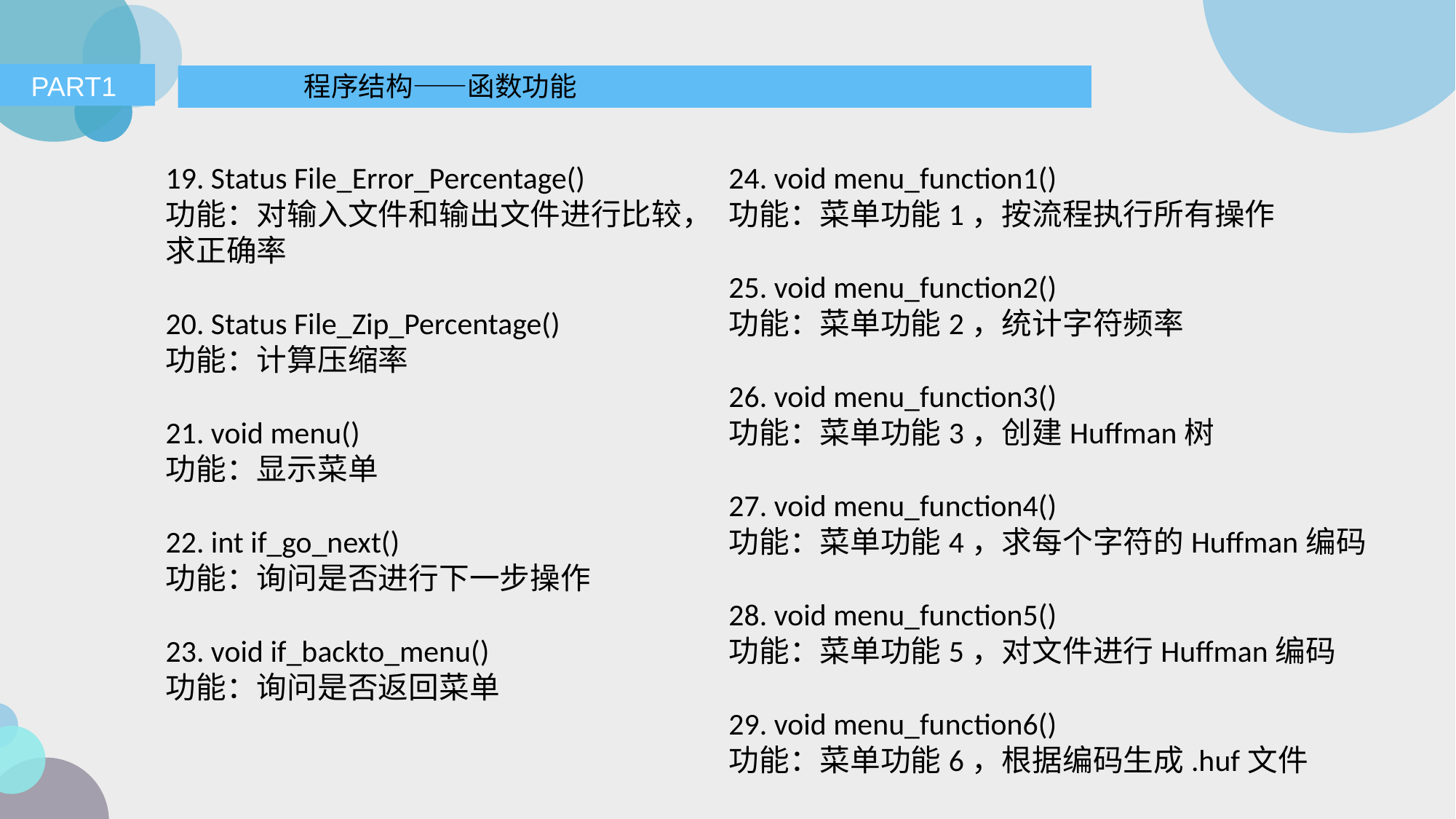

PART1
程序结构——函数功能

19. Status File_Error_Percentage()
功能：对输入文件和输出文件进行比较，求正确率

20. Status File_Zip_Percentage()
功能：计算压缩率

21. void menu()
功能：显示菜单

22. int if_go_next()
功能：询问是否进行下一步操作

23. void if_backto_menu()
功能：询问是否返回菜单
24. void menu_function1()
功能：菜单功能1，按流程执行所有操作

25. void menu_function2()
功能：菜单功能2，统计字符频率

26. void menu_function3()
功能：菜单功能3，创建Huffman树

27. void menu_function4()
功能：菜单功能4，求每个字符的Huffman编码

28. void menu_function5()
功能：菜单功能5，对文件进行Huffman编码

29. void menu_function6()
功能：菜单功能6，根据编码生成.huf文件